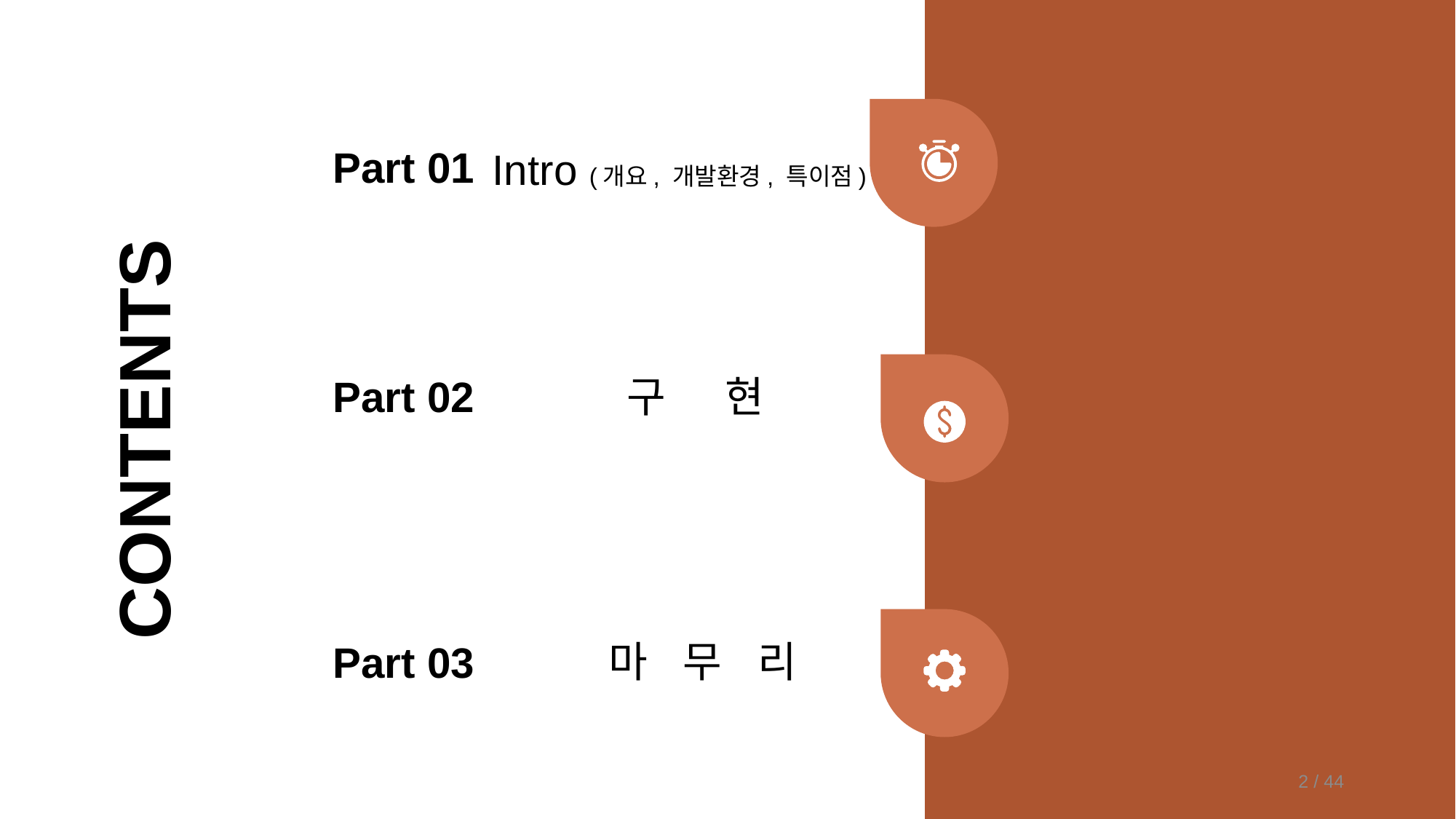

Part 01
Intro (개요, 개발환경, 특이점)

Part 02
구     현
CONTENTS

마   무   리
Part 03

2 / 44